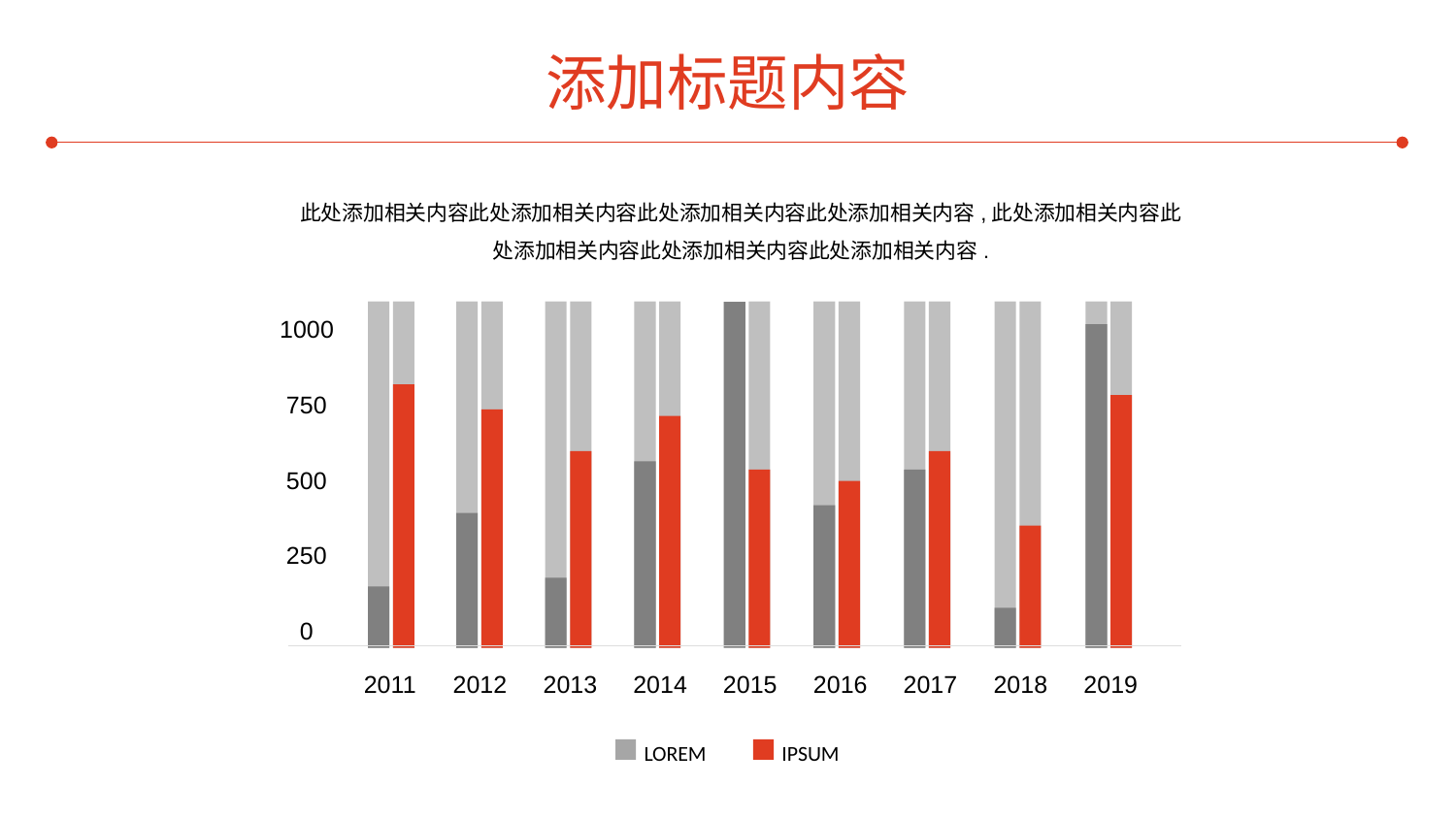

添加标题内容
此处添加相关内容此处添加相关内容此处添加相关内容此处添加相关内容,此处添加相关内容此处添加相关内容此处添加相关内容此处添加相关内容.
1000

750

500

250

0

2011
2012
2013
2014
2015
2016
2017
2018
2019
LOREM
IPSUM

。